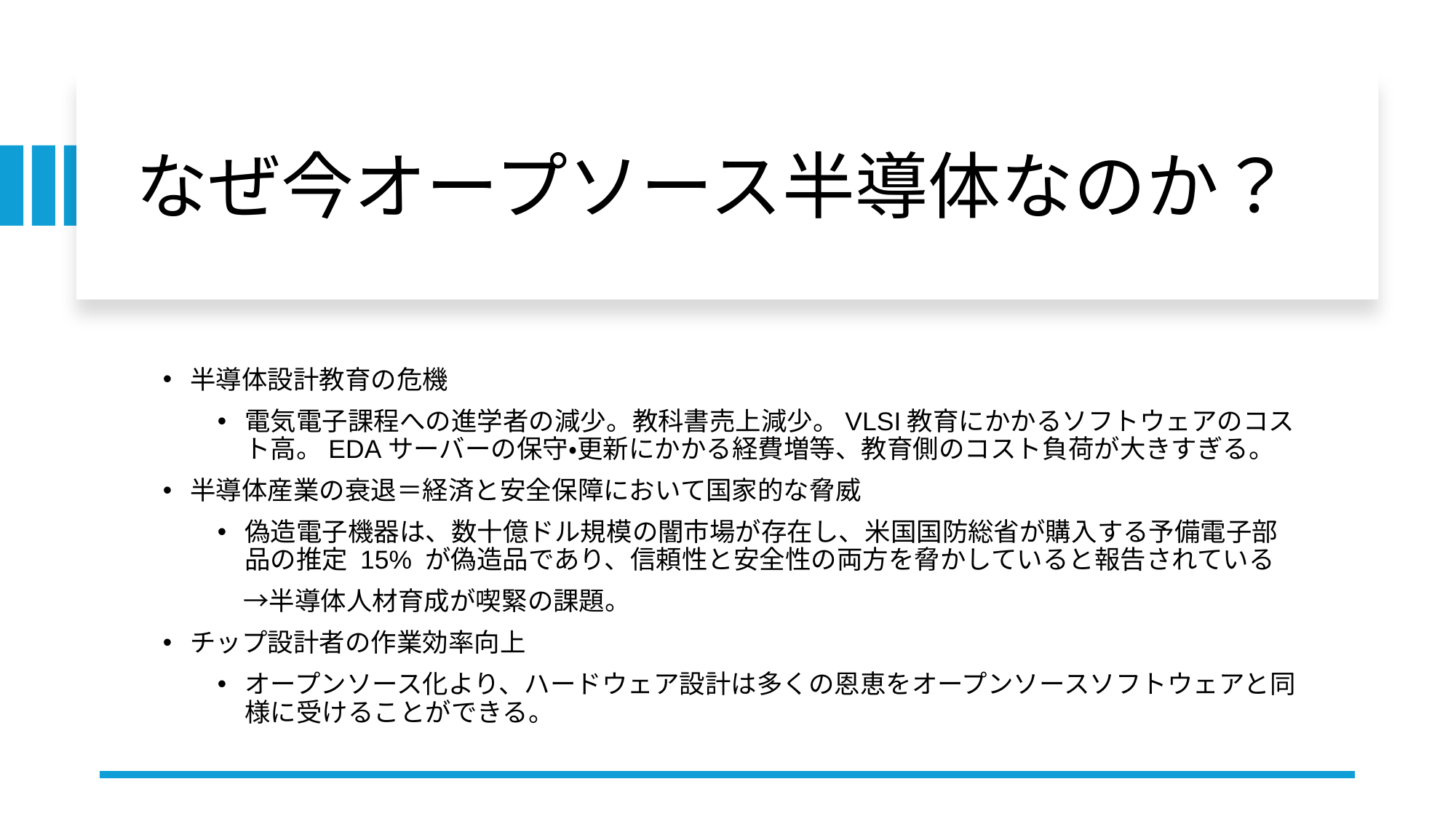

# なぜ今オープソース半導体なのか？

半導体設計教育の危機
電気電子課程への進学者の減少。教科書売上減少。VLSI教育にかかるソフトウェアのコスト高。EDAサーバーの保守・更新にかかる経費増等、教育側のコスト負荷が大きすぎる。
半導体産業の衰退＝経済と安全保障において国家的な脅威
偽造電子機器は、数十億ドル規模の闇市場が存在し、米国国防総省が購入する予備電子部品の推定 15% が偽造品であり、信頼性と安全性の両方を脅かしていると報告されている
　→半導体人材育成が喫緊の課題。
チップ設計者の作業効率向上
オープンソース化より、ハードウェア設計は多くの恩恵をオープンソースソフトウェアと同様に受けることができる。